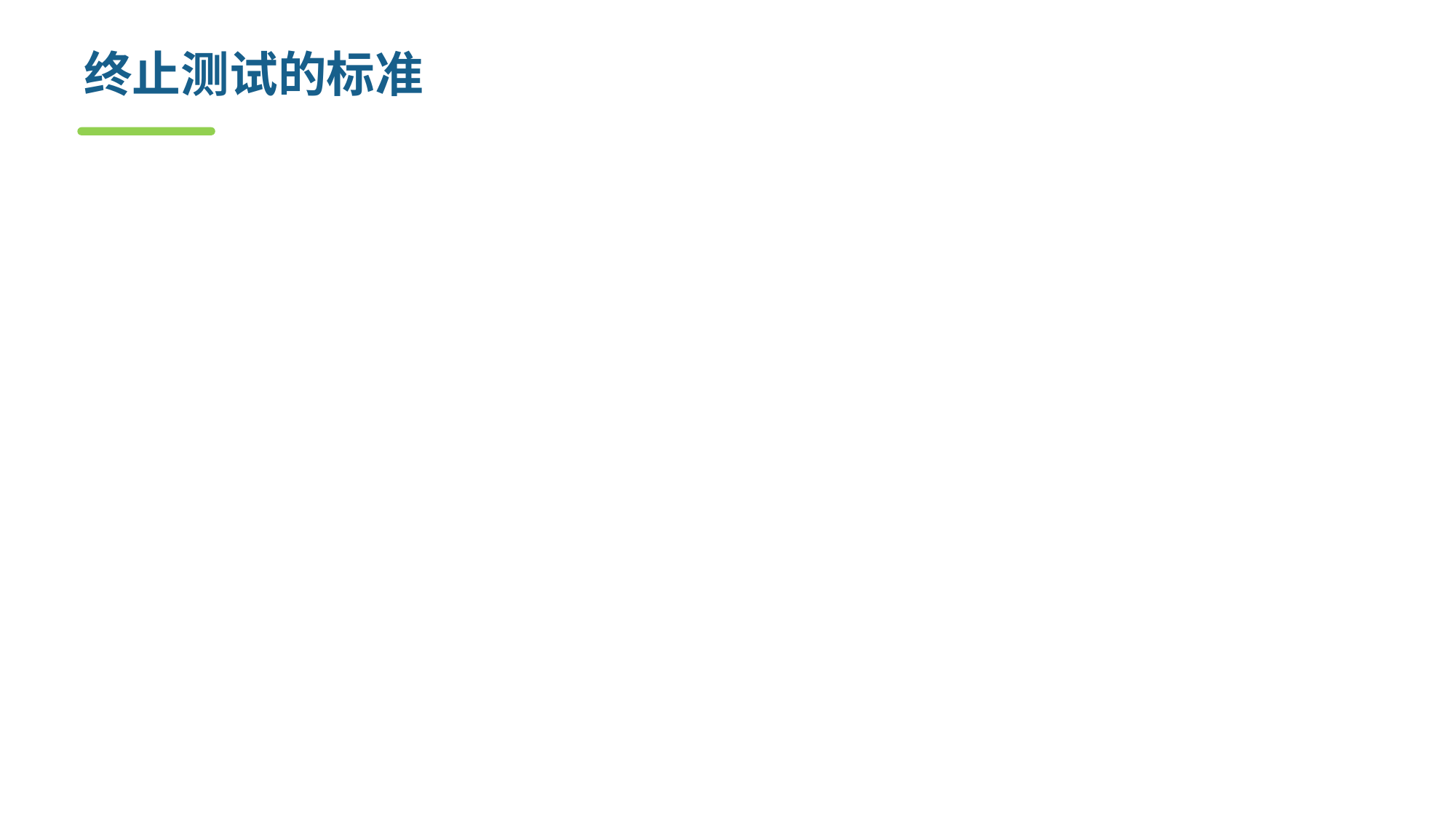

# 终止测试的标准
在测试计划中规定终止测试的标准
终止测试的常用标准
所有严重的缺陷都已纠正，剩余的缺陷密度少于0.01%
100%测试覆盖度
缺陷数收敛了

98